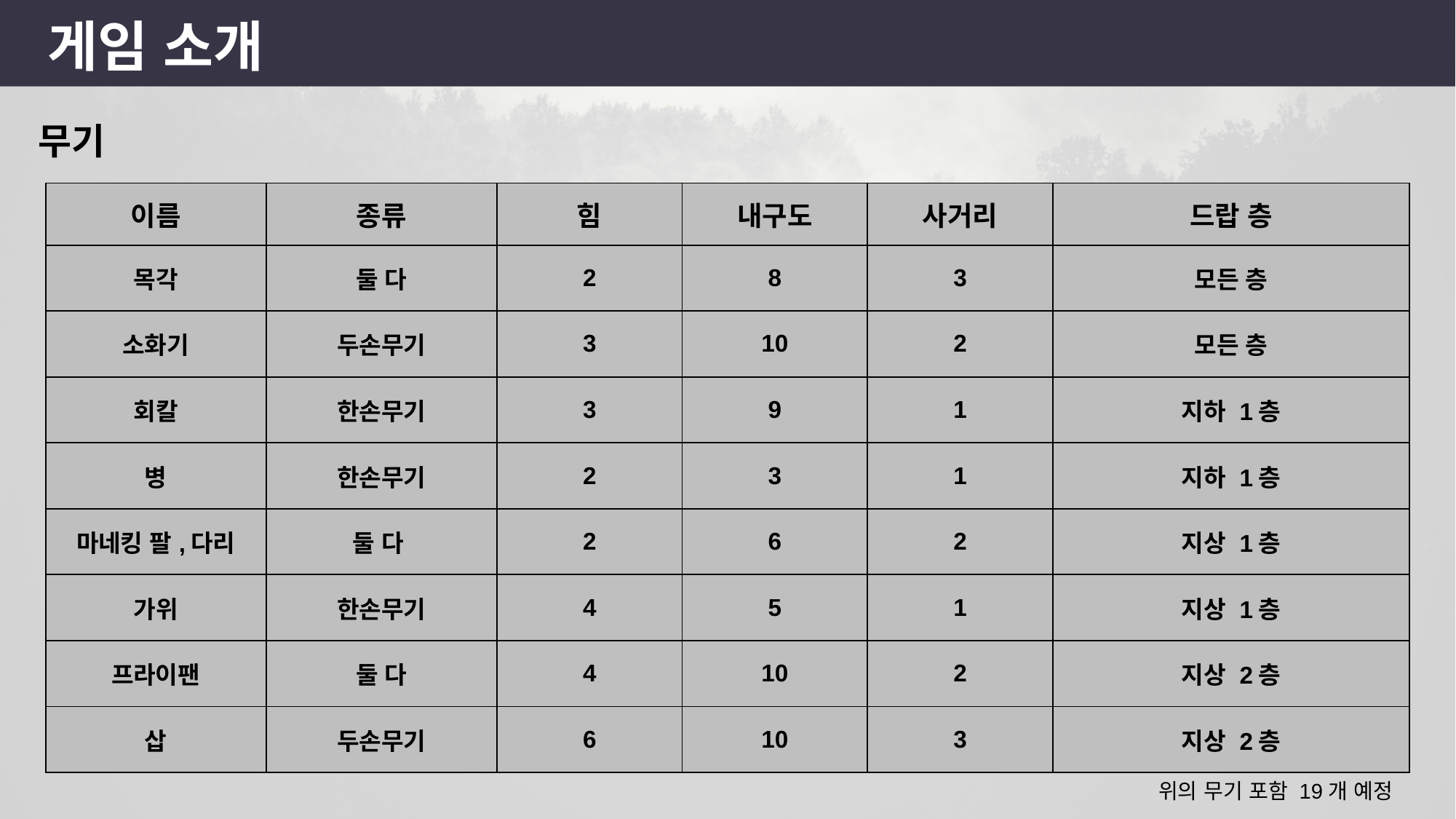

게임 소개
무기
| 이름 | 종류 | 힘 | 내구도 | 사거리 | 드랍 층 |
| --- | --- | --- | --- | --- | --- |
| 목각 | 둘 다 | 2 | 8 | 3 | 모든 층 |
| 소화기 | 두손무기 | 3 | 10 | 2 | 모든 층 |
| 회칼 | 한손무기 | 3 | 9 | 1 | 지하 1층 |
| 병 | 한손무기 | 2 | 3 | 1 | 지하 1층 |
| 마네킹 팔,다리 | 둘 다 | 2 | 6 | 2 | 지상 1층 |
| 가위 | 한손무기 | 4 | 5 | 1 | 지상 1층 |
| 프라이팬 | 둘 다 | 4 | 10 | 2 | 지상 2층 |
| 삽 | 두손무기 | 6 | 10 | 3 | 지상 2층 |
위의 무기 포함 19개 예정